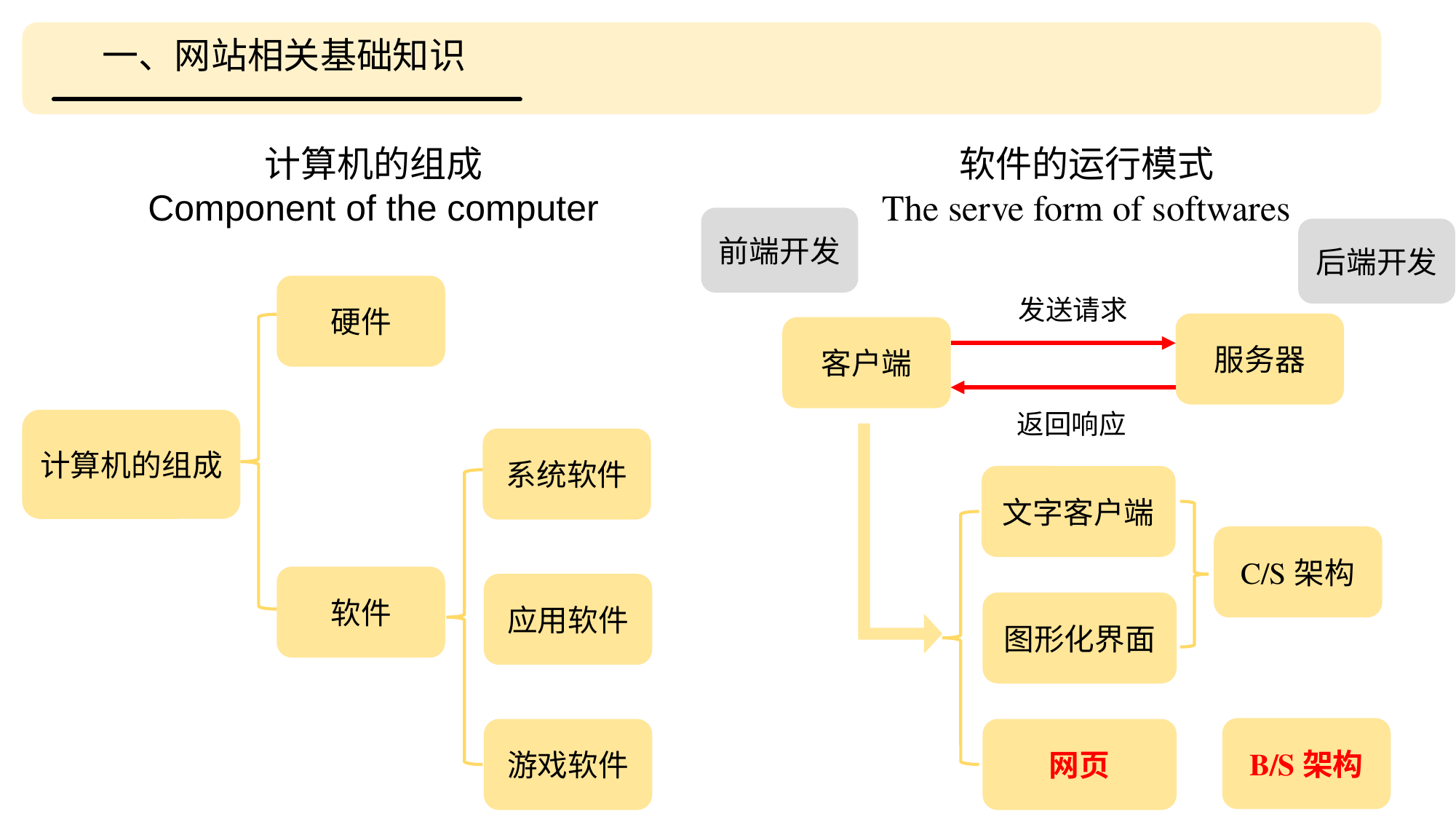

一、网站相关基础知识
计算机的组成
Component of the computer
软件的运行模式
The serve form of softwares
前端开发
后端开发
硬件
发送请求
服务器

客户端
返回响应
计算机的组成
系统软件
文字客户端

C/S架构
软件
应用软件
图形化界面
B/S架构
游戏软件
网页